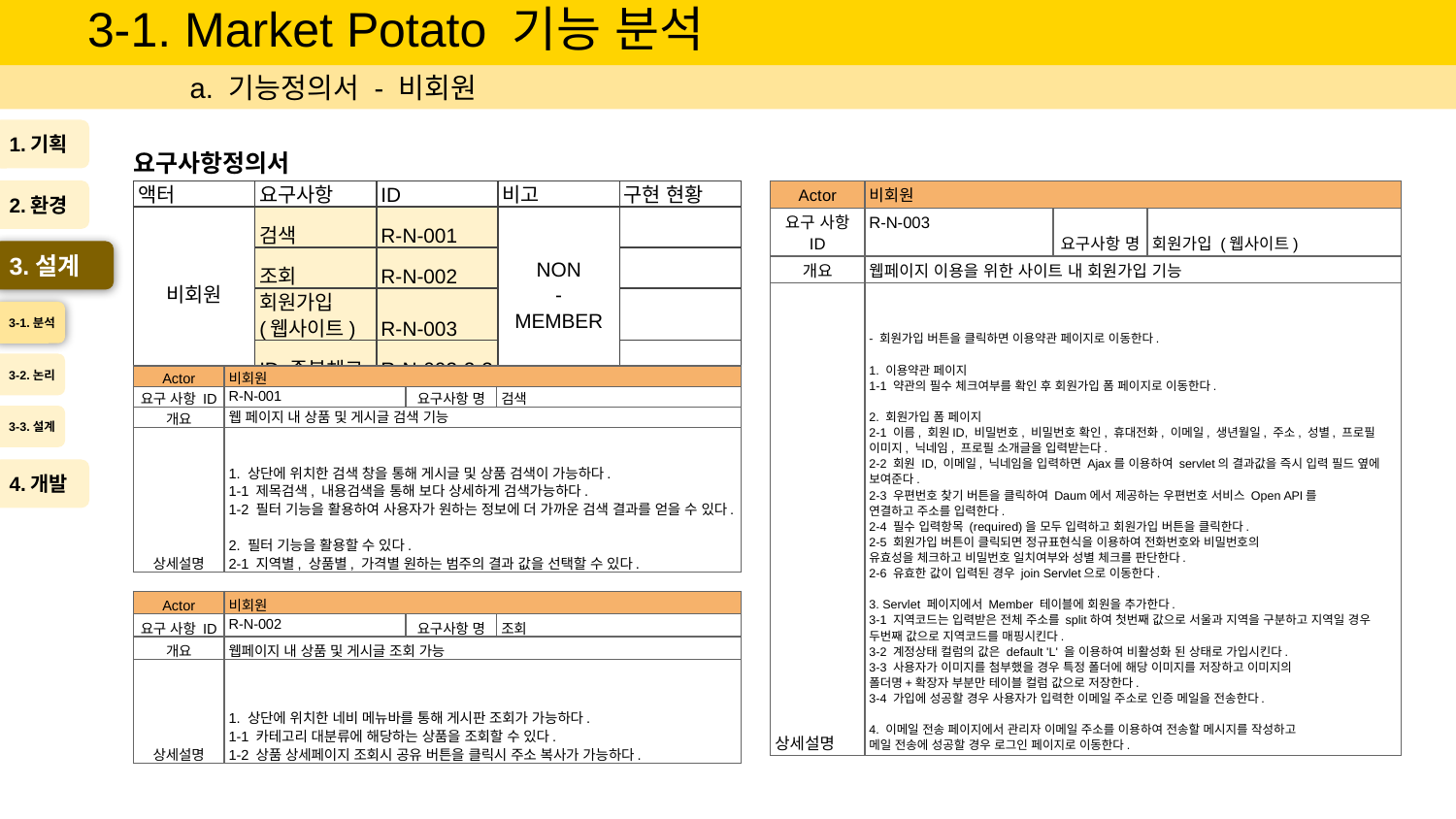

# 3-1. Market Potato 기능 분석
a. 기능정의서 - 비회원
1.기획
요구사항정의서
2.환경
| 액터 | 요구사항 | ID | 비고 | 구현 현황 |
| --- | --- | --- | --- | --- |
| 비회원 | 검색 | R-N-001 | NON - MEMBER |  |
|  | 조회 | R-N-002 |  |  |
|  | 회원가입 (웹사이트) | R-N-003 |  |  |
|  | ID 중복체크 | R-N-003-2-3 |  |  |
| Actor | 비회원 |  |  |
| --- | --- | --- | --- |
| 요구 사항 ID | R-N-003 | 요구사항 명 | 회원가입 (웹사이트) |
| 개요 | 웹페이지 이용을 위한 사이트 내 회원가입 기능 |  |  |
| 상세설명 | - 회원가입 버튼을 클릭하면 이용약관 페이지로 이동한다. 1. 이용약관 페이지 1-1 약관의 필수 체크여부를 확인 후 회원가입 폼 페이지로 이동한다. 2. 회원가입 폼 페이지 2-1 이름, 회원ID, 비밀번호, 비밀번호 확인, 휴대전화, 이메일, 생년월일, 주소, 성별, 프로필 이미지, 닉네임, 프로필 소개글을 입력받는다. 2-2 회원 ID, 이메일, 닉네임을 입력하면 Ajax를 이용하여 servlet의 결과값을 즉시 입력 필드 옆에 보여준다. 2-3 우편번호 찾기 버튼을 클릭하여 Daum에서 제공하는 우편번호 서비스 Open API를 연결하고 주소를 입력한다. 2-4 필수 입력항목 (required)을 모두 입력하고 회원가입 버튼을 클릭한다. 2-5 회원가입 버튼이 클릭되면 정규표현식을 이용하여 전화번호와 비밀번호의 유효성을 체크하고 비밀번호 일치여부와 성별 체크를 판단한다. 2-6 유효한 값이 입력된 경우 join Servlet으로 이동한다. 3. Servlet 페이지에서 Member 테이블에 회원을 추가한다. 3-1 지역코드는 입력받은 전체 주소를 split하여 첫번째 값으로 서울과 지역을 구분하고 지역일 경우 두번째 값으로 지역코드를 매핑시킨다. 3-2 계정상태 컬럼의 값은 default 'L' 을 이용하여 비활성화 된 상태로 가입시킨다. 3-3 사용자가 이미지를 첨부했을 경우 특정 폴더에 해당 이미지를 저장하고 이미지의 폴더명+확장자 부분만 테이블 컬럼 값으로 저장한다. 3-4 가입에 성공할 경우 사용자가 입력한 이메일 주소로 인증 메일을 전송한다. 4. 이메일 전송 페이지에서 관리자 이메일 주소를 이용하여 전송할 메시지를 작성하고 메일 전송에 성공할 경우 로그인 페이지로 이동한다. |  |  |
3.설계
3-1.분석
3-2.논리
| Actor | 비회원 |  |  |
| --- | --- | --- | --- |
| 요구 사항 ID | R-N-001 | 요구사항 명 | 검색 |
| 개요 | 웹 페이지 내 상품 및 게시글 검색 기능 |  |  |
| 상세설명 | 1. 상단에 위치한 검색 창을 통해 게시글 및 상품 검색이 가능하다. 1-1 제목검색, 내용검색을 통해 보다 상세하게 검색가능하다. 1-2 필터 기능을 활용하여 사용자가 원하는 정보에 더 가까운 검색 결과를 얻을 수 있다. 2. 필터 기능을 활용할 수 있다. 2-1 지역별, 상품별, 가격별 원하는 범주의 결과 값을 선택할 수 있다. |  |  |
3-3.설계
4.개발
| Actor | 비회원 |  |  |
| --- | --- | --- | --- |
| 요구 사항 ID | R-N-002 | 요구사항 명 | 조회 |
| 개요 | 웹페이지 내 상품 및 게시글 조회 가능 |  |  |
| 상세설명 | 1. 상단에 위치한 네비 메뉴바를 통해 게시판 조회가 가능하다. 1-1 카테고리 대분류에 해당하는 상품을 조회할 수 있다. 1-2 상품 상세페이지 조회시 공유 버튼을 클릭시 주소 복사가 가능하다. |  |  |